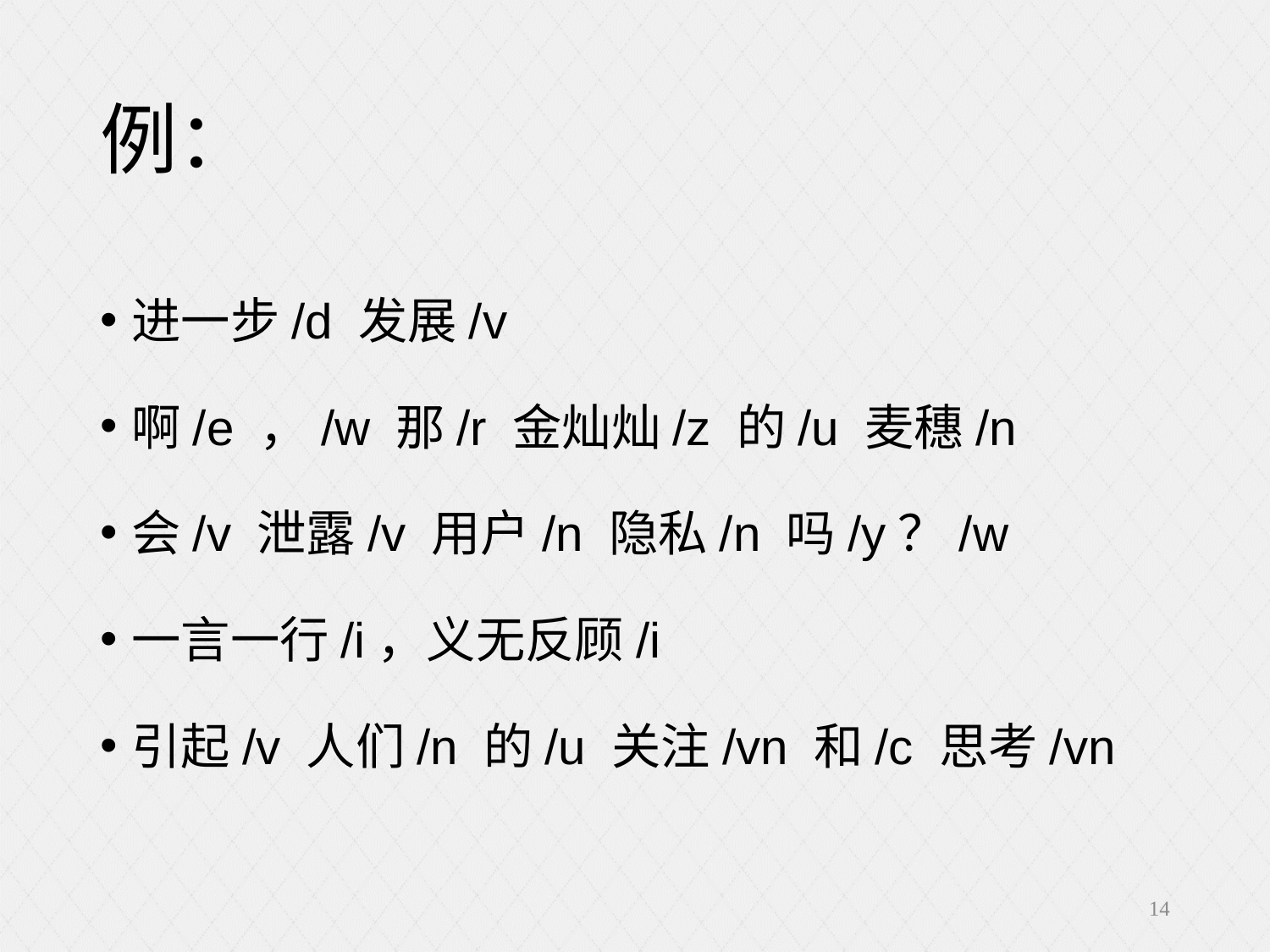

# 例：
进一步/d 发展/v
啊/e ，/w 那/r 金灿灿/z 的/u 麦穗/n
会/v 泄露/v 用户/n 隐私/n 吗/y？/w
一言一行/i，义无反顾/i
引起/v 人们/n 的/u 关注/vn 和/c 思考/vn
14